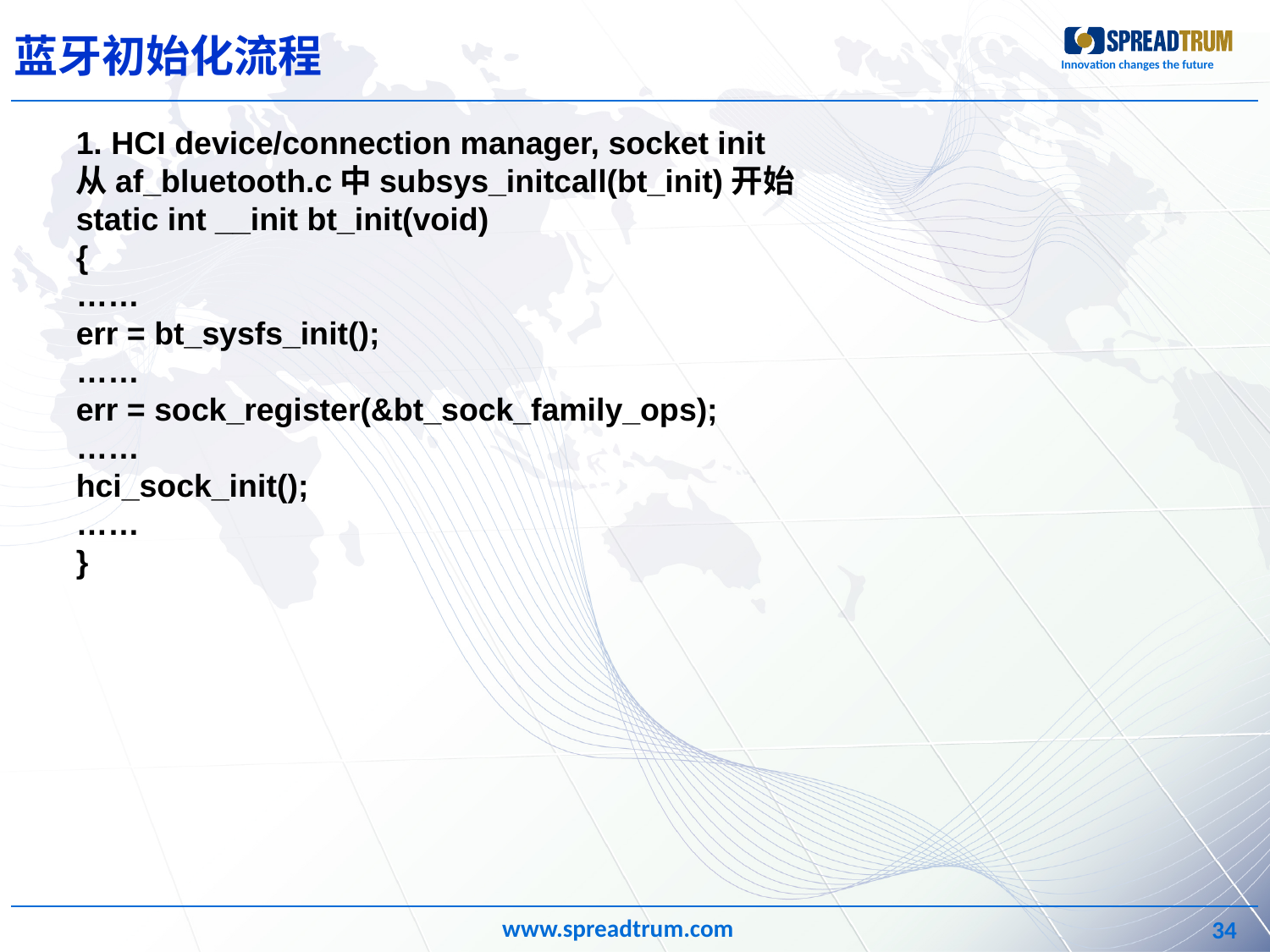

蓝牙初始化流程
1. HCI device/connection manager, socket init
从af_bluetooth.c中subsys_initcall(bt_init)开始
static int __init bt_init(void)
{
……
err = bt_sysfs_init();
……
err = sock_register(&bt_sock_family_ops);
……
hci_sock_init();
……
}